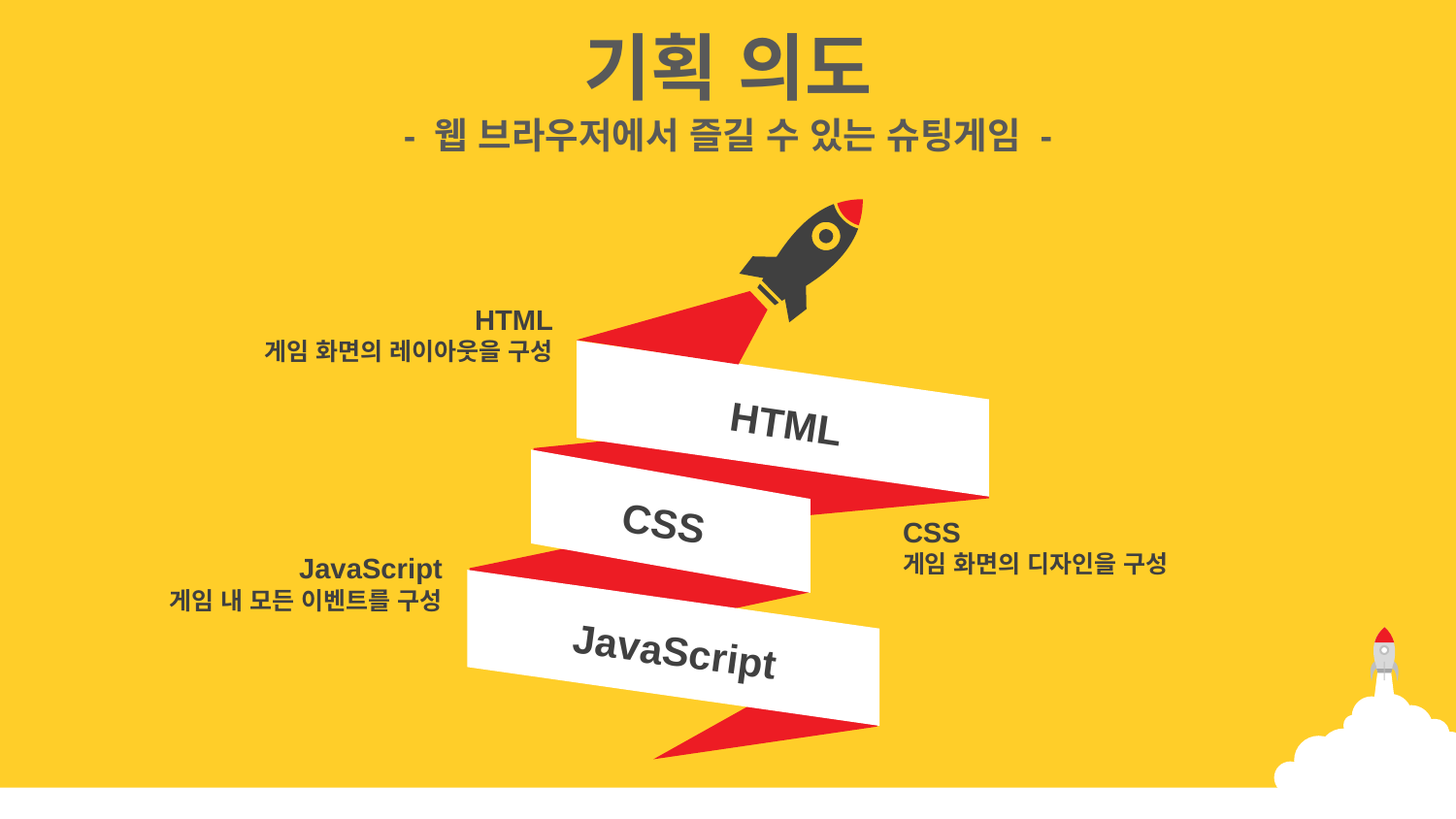

기획 의도
- 웹 브라우저에서 즐길 수 있는 슈팅게임 -

HTML
게임 화면의 레이아웃을 구성
HTML
CSS
CSS
게임 화면의 디자인을 구성
JavaScript
게임 내 모든 이벤트를 구성
JavaScript